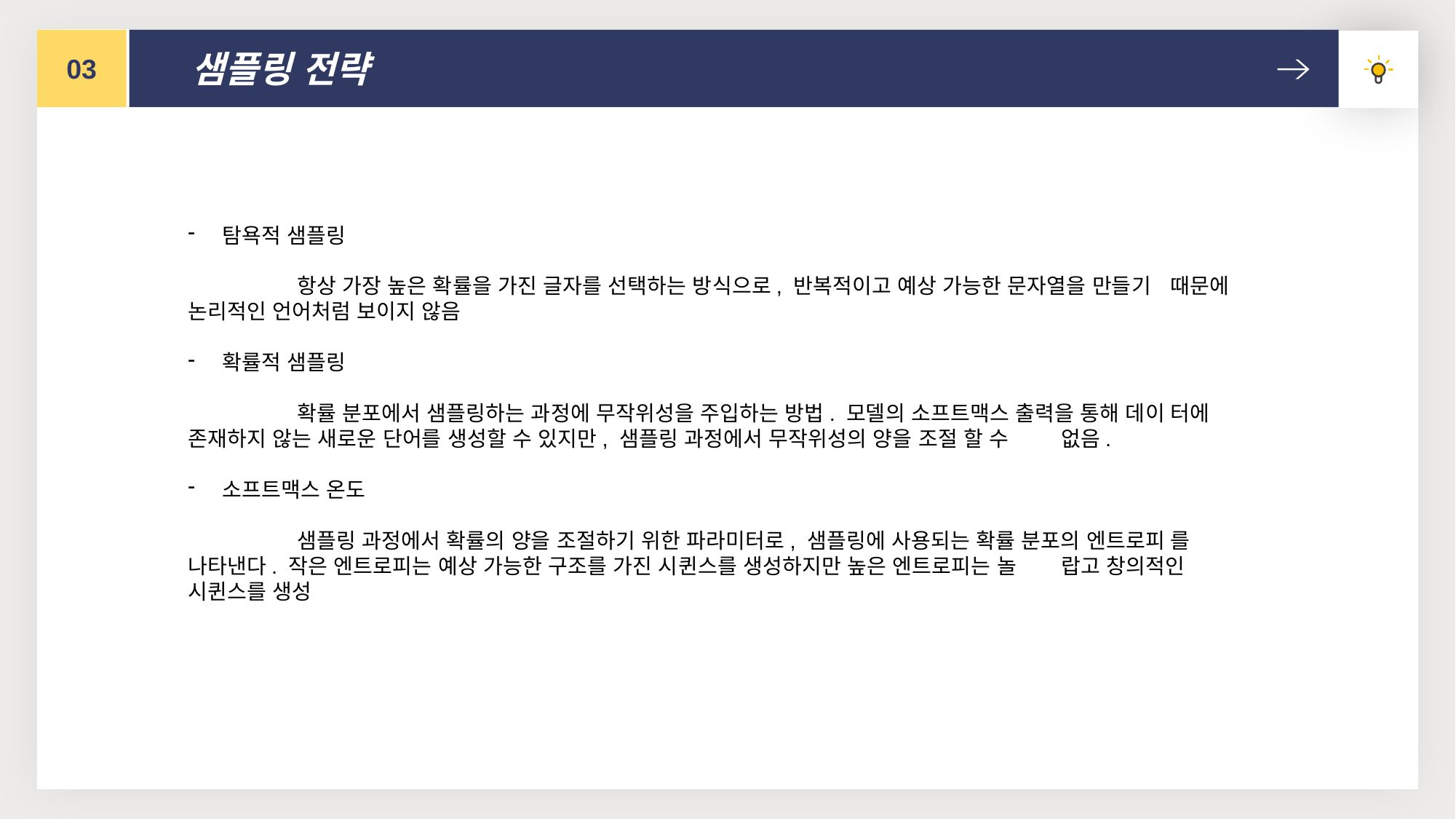

03
샘플링 전략

탐욕적 샘플링

	항상 가장 높은 확률을 가진 글자를 선택하는 방식으로, 반복적이고 예상 가능한 문자열을 만들기 	때문에 논리적인 언어처럼 보이지 않음

확률적 샘플링

	확률 분포에서 샘플링하는 과정에 무작위성을 주입하는 방법. 모델의 소프트맥스 출력을 통해 데이	터에 존재하지 않는 새로운 단어를 생성할 수 있지만, 샘플링 과정에서 무작위성의 양을 조절 할 수 	없음.

소프트맥스 온도

	샘플링 과정에서 확률의 양을 조절하기 위한 파라미터로, 샘플링에 사용되는 확률 분포의 엔트로피	를 나타낸다. 작은 엔트로피는 예상 가능한 구조를 가진 시퀸스를 생성하지만 높은 엔트로피는 놀	랍고 창의적인 시퀸스를 생성